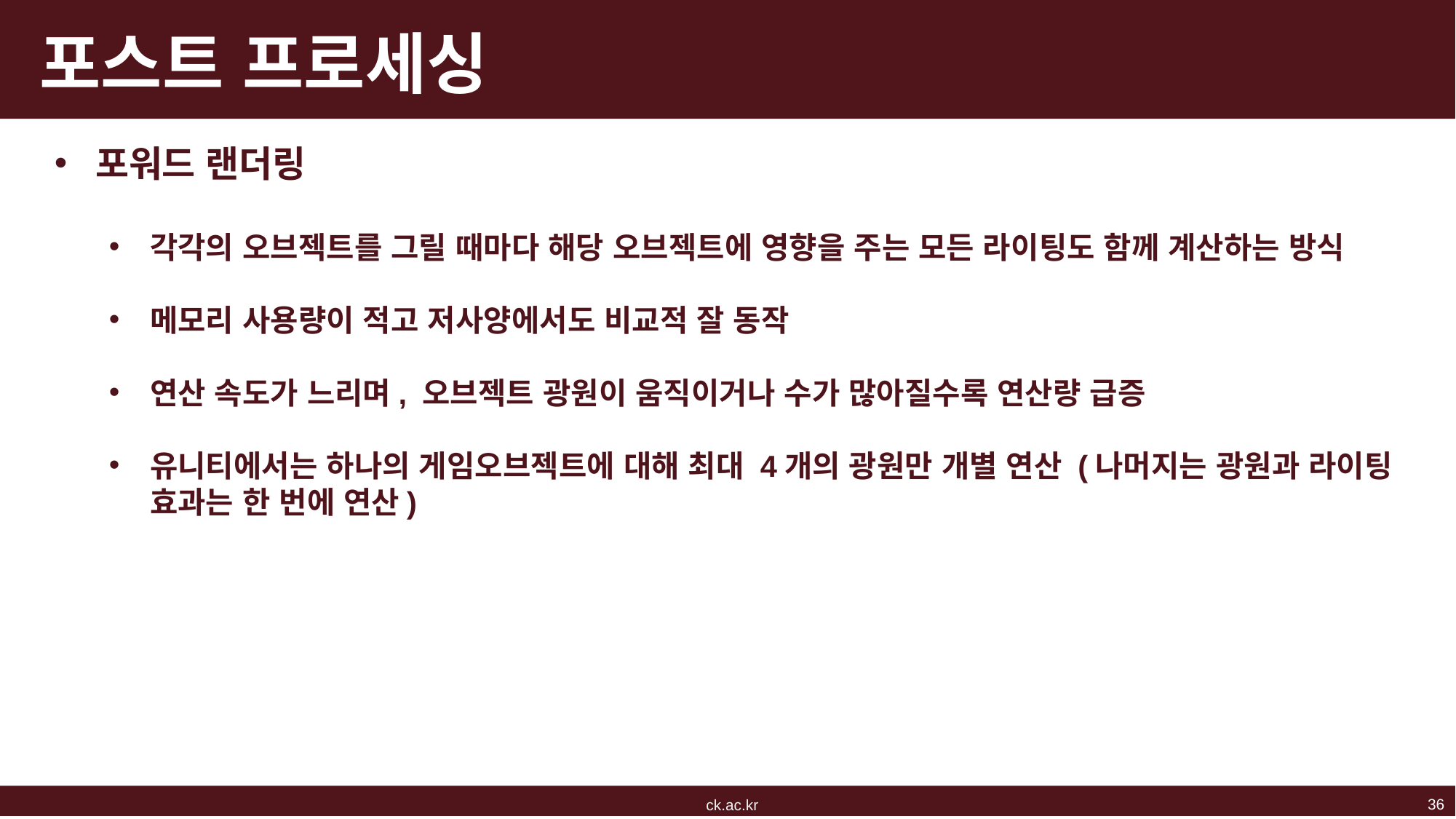

# 포스트 프로세싱
포워드 랜더링

각각의 오브젝트를 그릴 때마다 해당 오브젝트에 영향을 주는 모든 라이팅도 함께 계산하는 방식

메모리 사용량이 적고 저사양에서도 비교적 잘 동작

연산 속도가 느리며, 오브젝트 광원이 움직이거나 수가 많아질수록 연산량 급증

유니티에서는 하나의 게임오브젝트에 대해 최대 4개의 광원만 개별 연산 (나머지는 광원과 라이팅 효과는 한 번에 연산)
36
ck.ac.kr